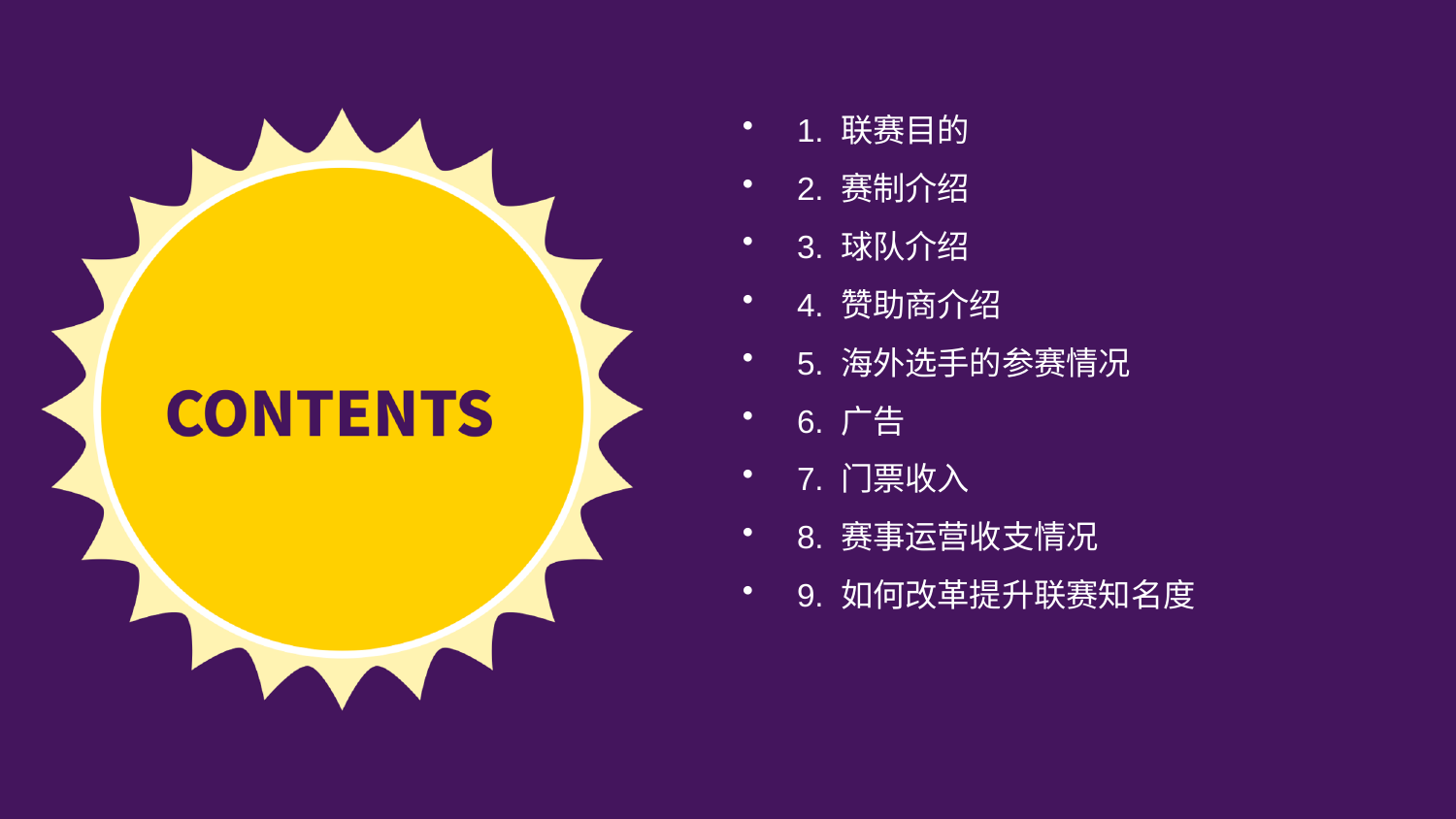

1. 联赛目的
2. 赛制介绍
3. 球队介绍
4. 赞助商介绍
5. 海外选手的参赛情况
6. 广告
7. 门票收入
8. 赛事运营收支情况
9. 如何改革提升联赛知名度